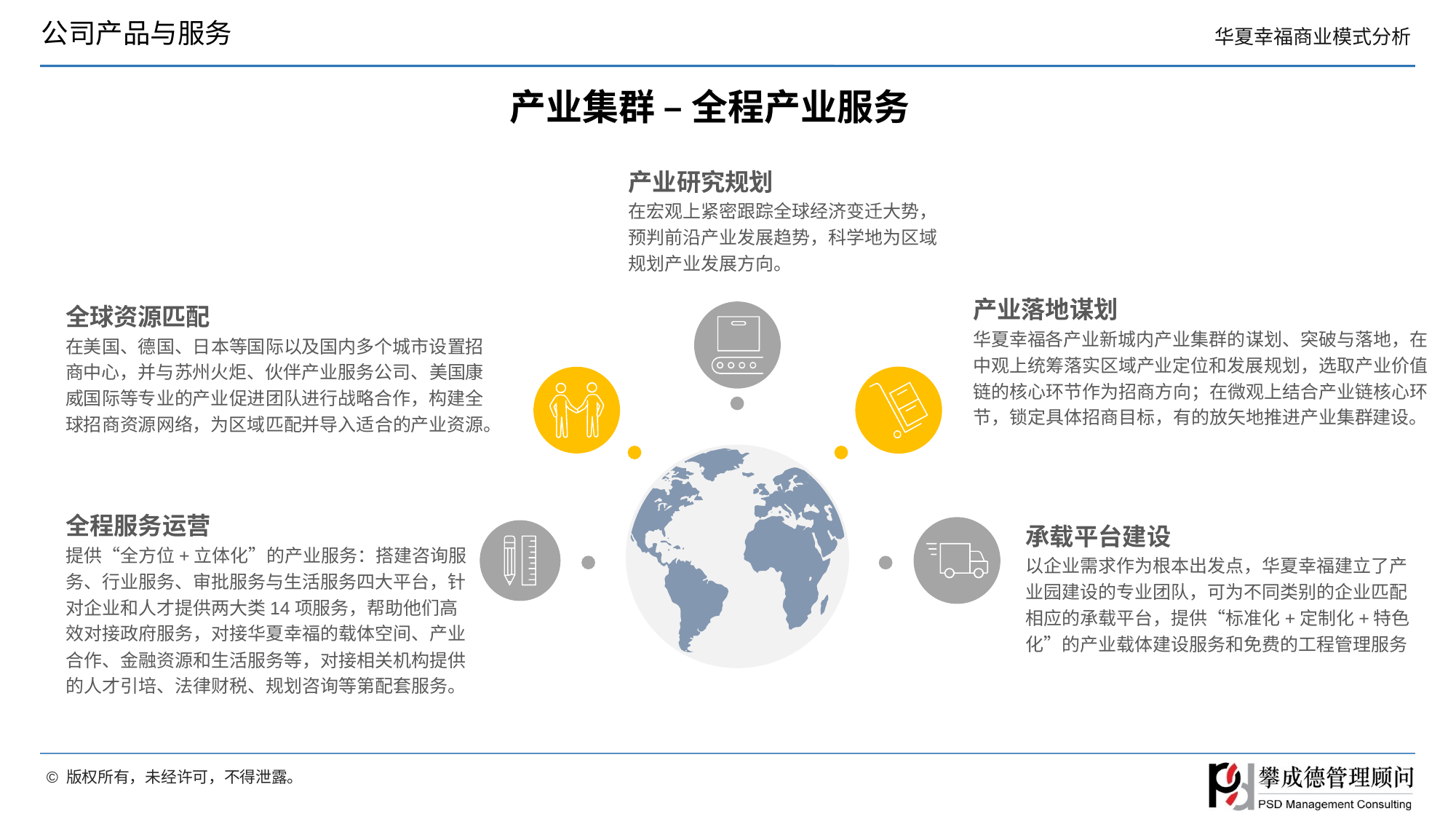

公司产品与服务
产业集群 – 全程产业服务
产业研究规划
在宏观上紧密跟踪全球经济变迁大势，预判前沿产业发展趋势，科学地为区域规划产业发展方向。
产业落地谋划
华夏幸福各产业新城内产业集群的谋划、突破与落地，在中观上统筹落实区域产业定位和发展规划，选取产业价值链的核心环节作为招商方向；在微观上结合产业链核心环节，锁定具体招商目标，有的放矢地推进产业集群建设。
全球资源匹配
在美国、德国、日本等国际以及国内多个城市设置招商中心，并与苏州火炬、伙伴产业服务公司、美国康威国际等专业的产业促进团队进行战略合作，构建全球招商资源网络，为区域匹配并导入适合的产业资源。

全程服务运营
提供“全方位+立体化”的产业服务：搭建咨询服务、行业服务、审批服务与生活服务四大平台，针对企业和人才提供两大类14项服务，帮助他们高效对接政府服务，对接华夏幸福的载体空间、产业合作、金融资源和生活服务等，对接相关机构提供的人才引培、法律财税、规划咨询等第配套服务。
承载平台建设
以企业需求作为根本出发点，华夏幸福建立了产业园建设的专业团队，可为不同类别的企业匹配相应的承载平台，提供“标准化+定制化+特色化”的产业载体建设服务和免费的工程管理服务